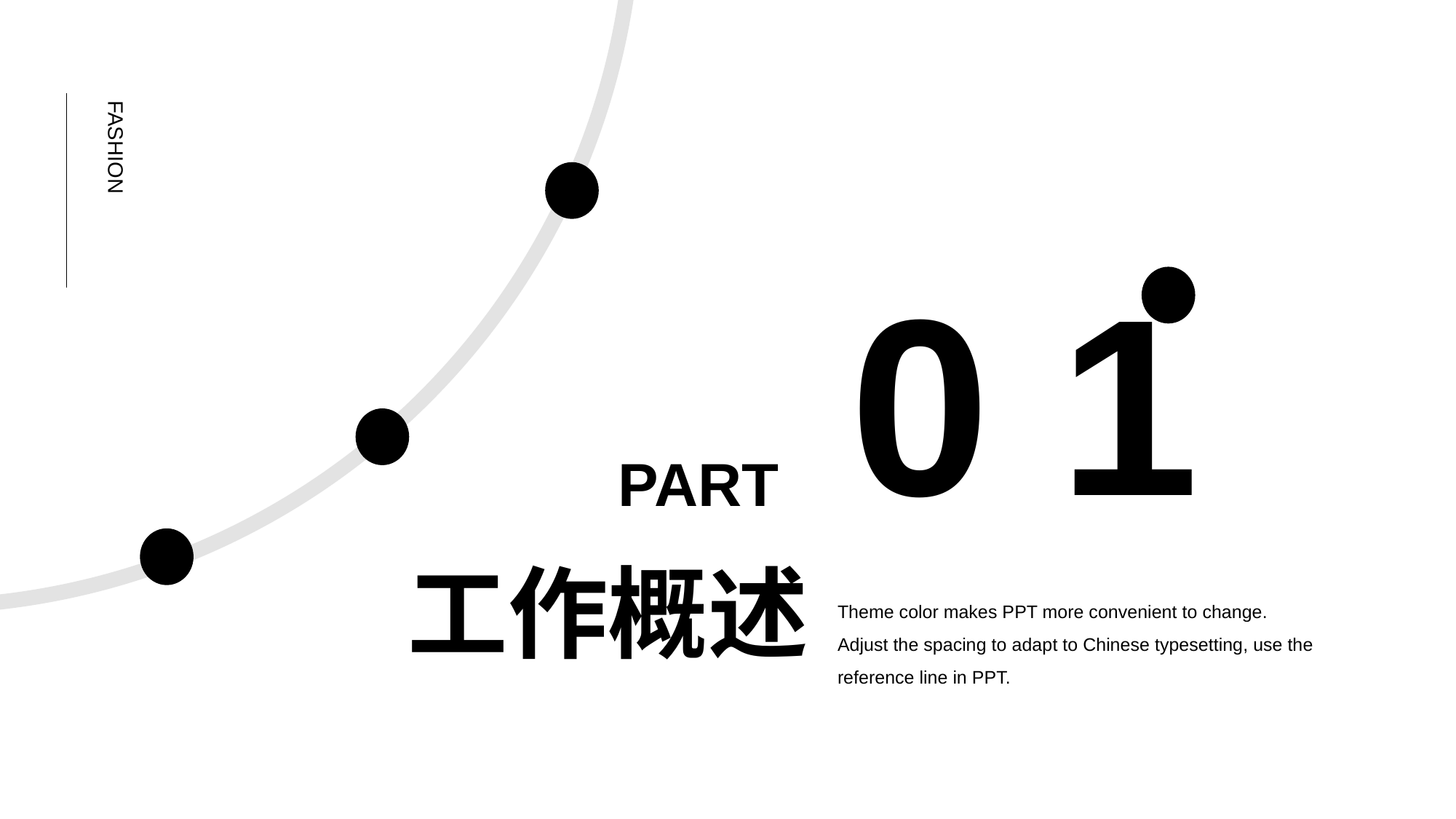

https://www.ypppt.com/
FASHION

0 1

PART.

工作概述
Theme color makes PPT more convenient to change.
Adjust the spacing to adapt to Chinese typesetting, use the reference line in PPT.